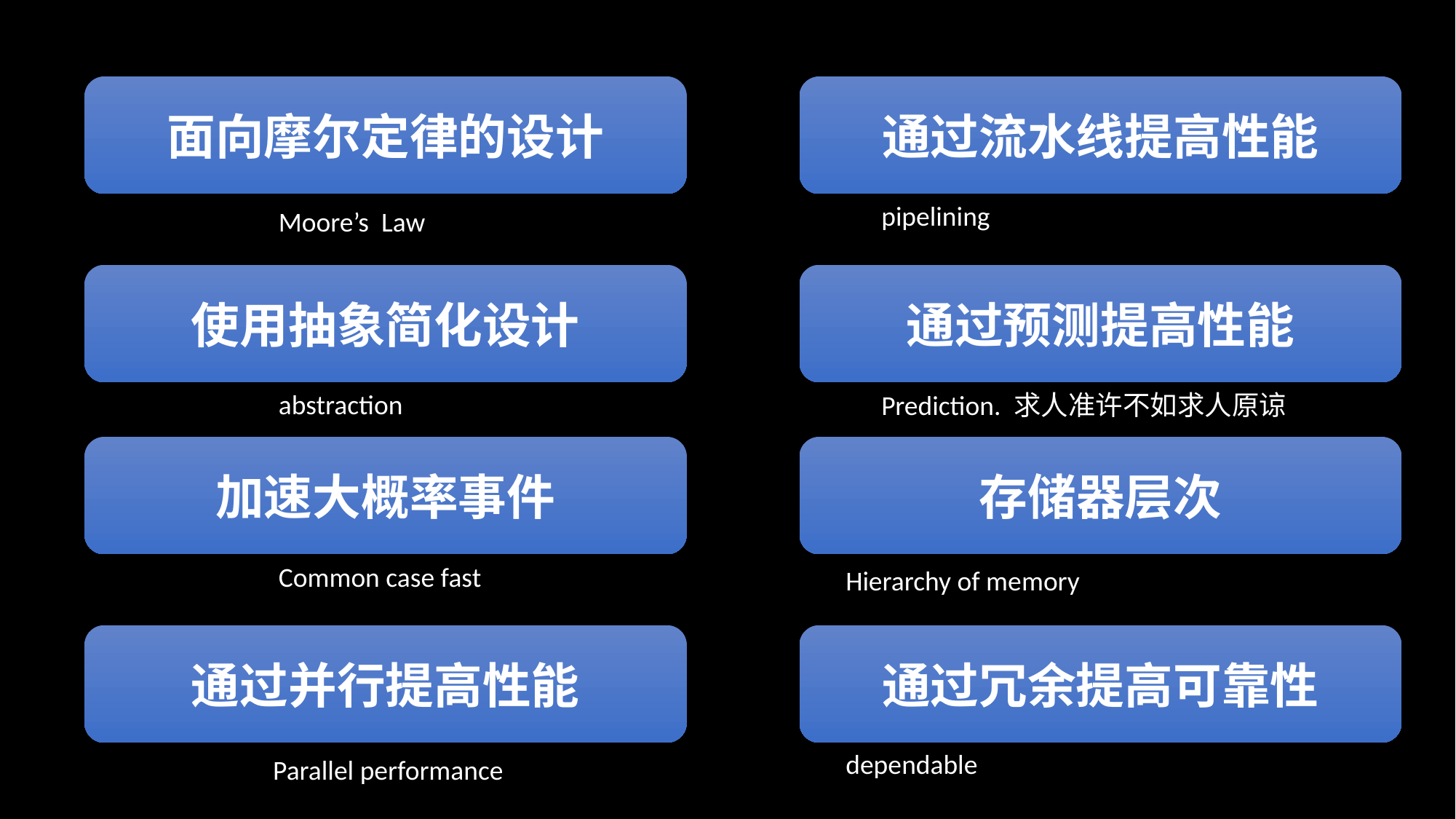

面向摩尔定律的设计
通过流水线提高性能
pipelining
Moore’s  Law
使用抽象简化设计
通过预测提高性能
abstraction
Prediction. 求人准许不如求人原谅
加速大概率事件
存储器层次
Common case fast
Hierarchy of memory
通过并行提高性能
通过冗余提高可靠性
dependable
Parallel performance